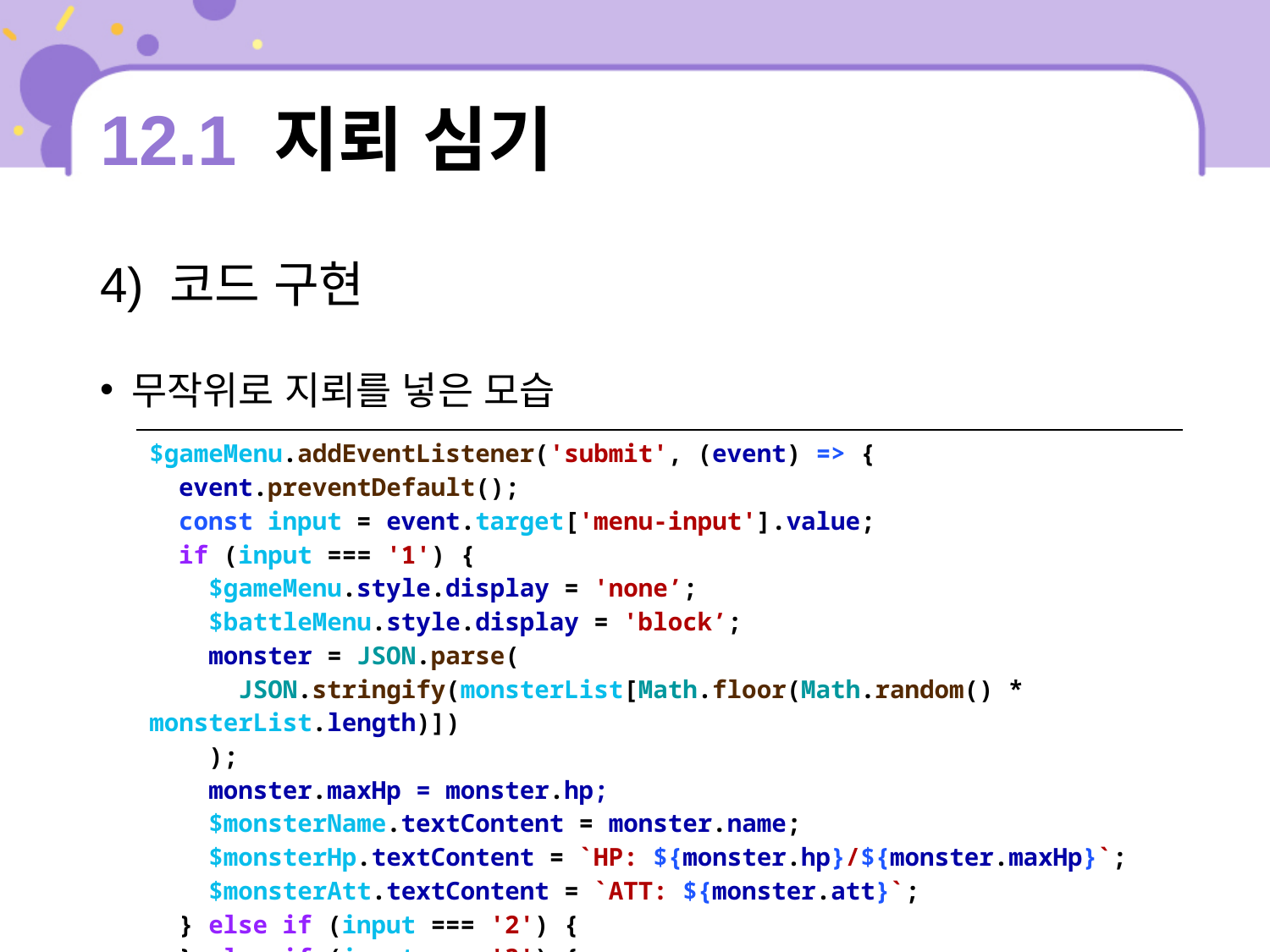

# 12.1 지뢰 심기
4) 코드 구현
무작위로 지뢰를 넣은 모습
| $gameMenu.addEventListener('submit', (event) => { event.preventDefault(); const input = event.target['menu-input'].value; if (input === '1') { $gameMenu.style.display = 'none’; $battleMenu.style.display = 'block’; monster = JSON.parse( JSON.stringify(monsterList[Math.floor(Math.random() \* monsterList.length)]) ); monster.maxHp = monster.hp; $monsterName.textContent = monster.name; $monsterHp.textContent = `HP: ${monster.hp}/${monster.maxHp}`; $monsterAtt.textContent = `ATT: ${monster.att}`; } else if (input === '2') { } else if (input === '3') { } }); |
| --- |